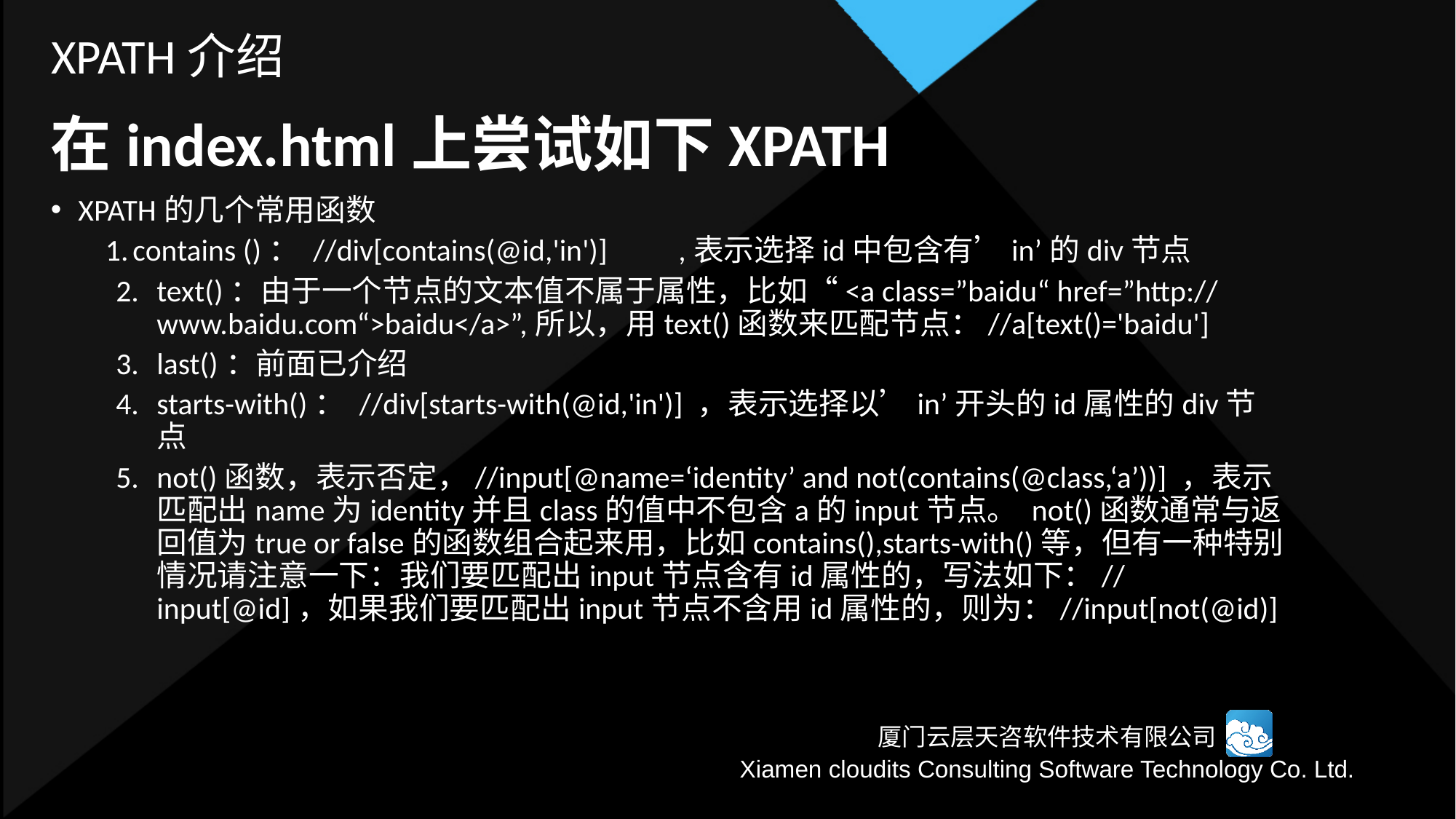

# XPATH介绍
在index.html上尝试如下XPATH
XPATH的几个常用函数
contains ()： //div[contains(@id,'in')] 	,表示选择id中包含有’in’的div节点
text()：由于一个节点的文本值不属于属性，比如“<a class=”baidu“ href=”http://www.baidu.com“>baidu</a>”,所以，用text()函数来匹配节点：//a[text()='baidu']
last()：前面已介绍
starts-with()： //div[starts-with(@id,'in')] ，表示选择以’in’开头的id属性的div节点
not()函数，表示否定，//input[@name=‘identity’ and not(contains(@class,‘a’))] ，表示匹配出name为identity并且class的值中不包含a的input节点。 not()函数通常与返回值为true or false的函数组合起来用，比如contains(),starts-with()等，但有一种特别情况请注意一下：我们要匹配出input节点含有id属性的，写法如下：//input[@id]，如果我们要匹配出input节点不含用id属性的，则为：//input[not(@id)]